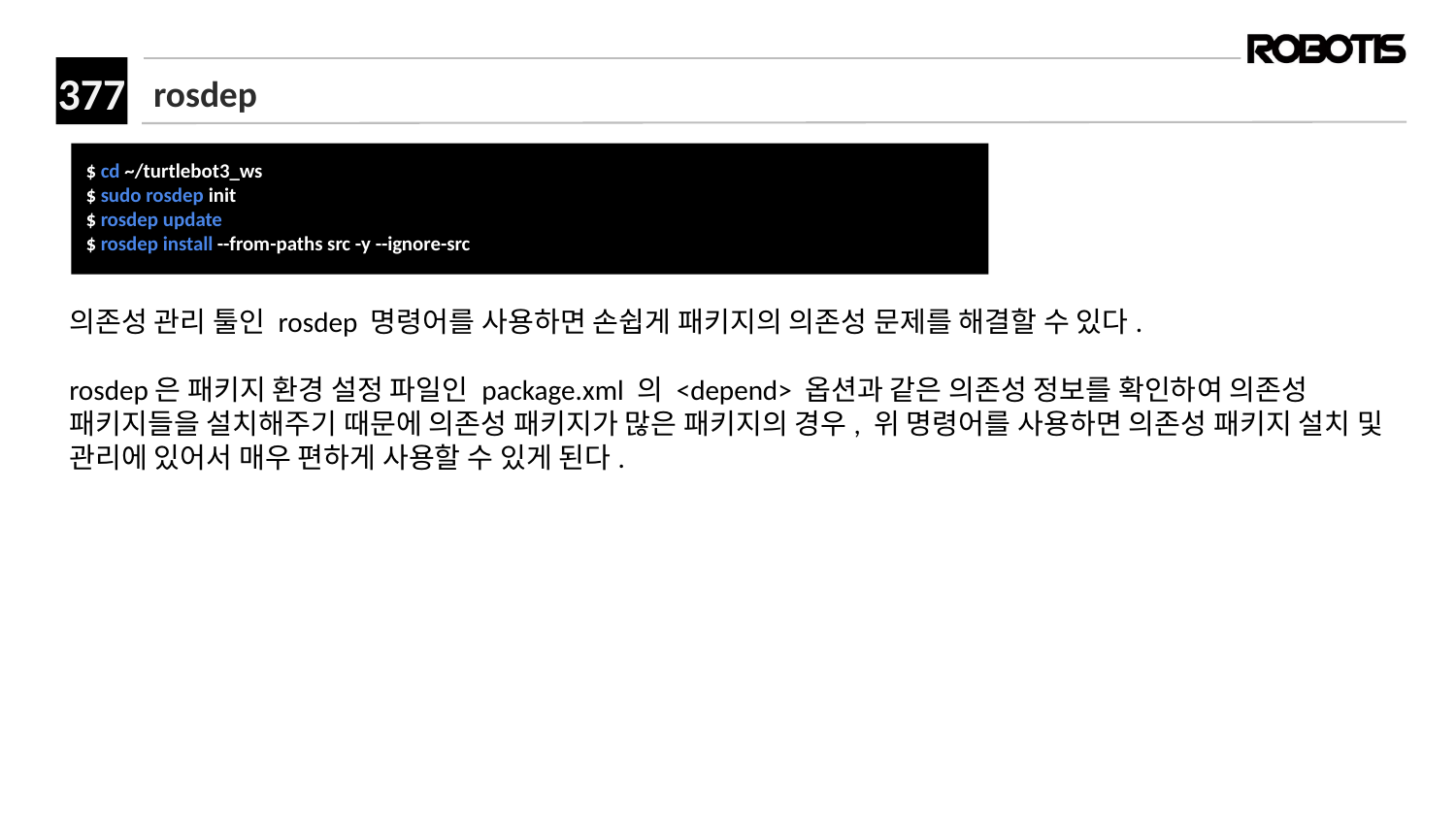

# rosdep
﻿$ cd ~/turtlebot3_ws
$ sudo rosdep init
$ rosdep update
$ rosdep install --from-paths src -y --ignore-src
의존성 관리 툴인 rosdep 명령어를 사용하면 손쉽게 패키지의 의존성 문제를 해결할 수 있다.

rosdep은 패키지 환경 설정 파일인 package.xml 의 <depend> 옵션과 같은 의존성 정보를 확인하여 의존성 패키지들을 설치해주기 때문에 의존성 패키지가 많은 패키지의 경우, 위 명령어를 사용하면 의존성 패키지 설치 및 관리에 있어서 매우 편하게 사용할 수 있게 된다.